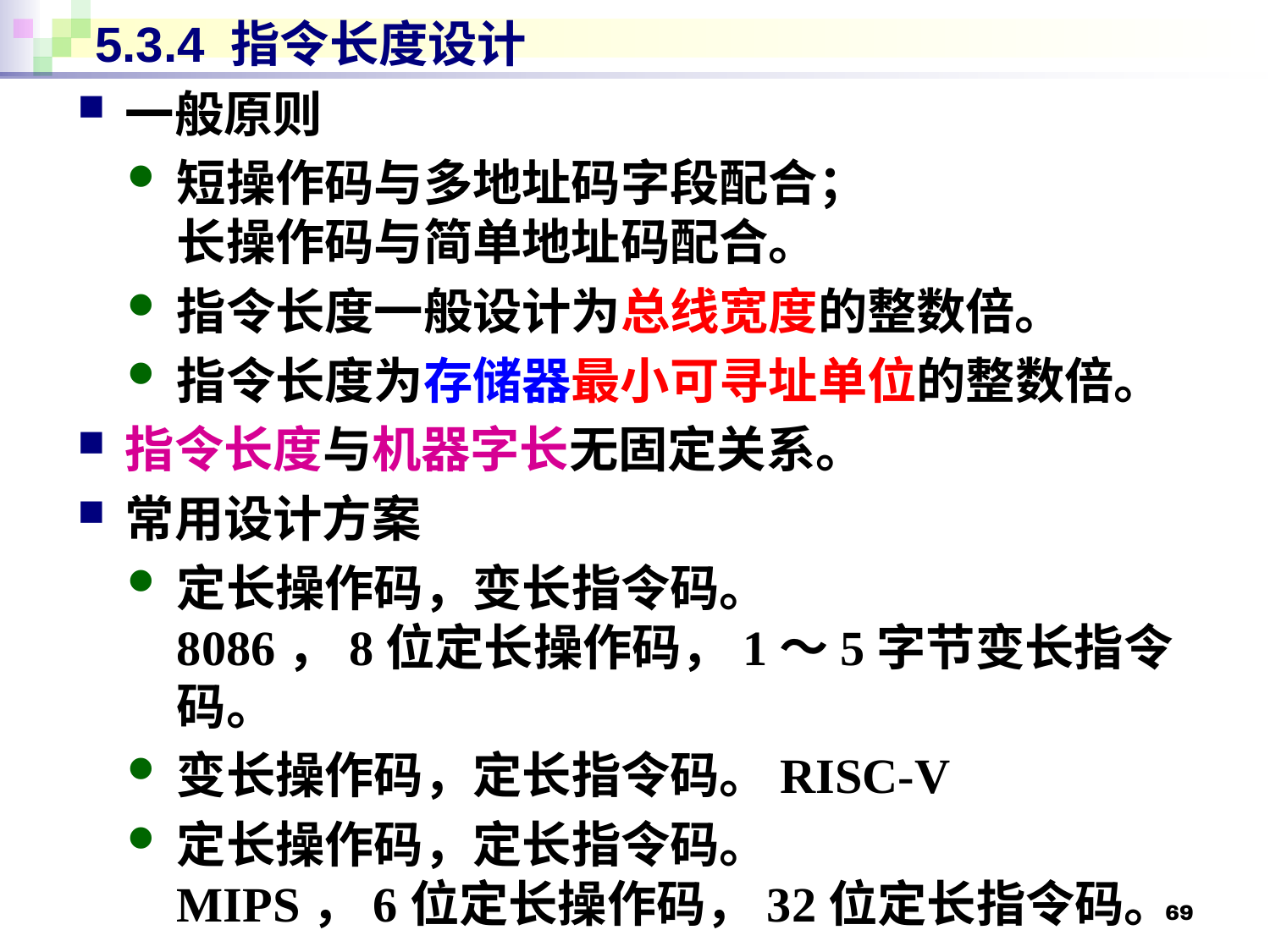

# 5.3.4 指令长度设计
一般原则
短操作码与多地址码字段配合；
长操作码与简单地址码配合。
指令长度一般设计为总线宽度的整数倍。
指令长度为存储器最小可寻址单位的整数倍。
指令长度与机器字长无固定关系。
常用设计方案
定长操作码，变长指令码。
8086，8位定长操作码，1～5字节变长指令码。
变长操作码，定长指令码。RISC-V
定长操作码，定长指令码。
MIPS，6位定长操作码，32位定长指令码。
69